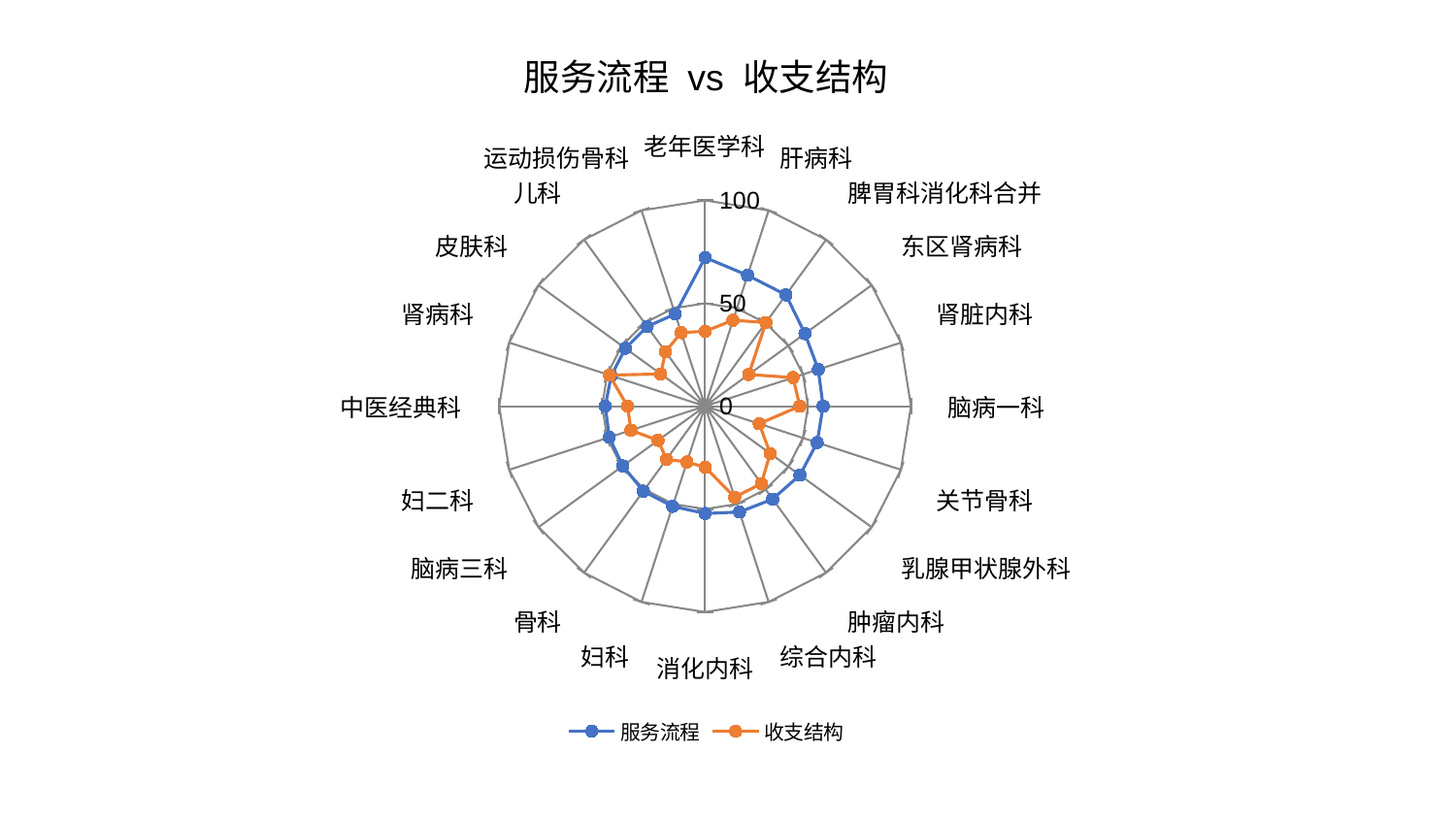

### Chart: 服务流程 vs 收支结构

| Category | 服务流程 | 收支结构 |
|---|---|---|
| 老年医学科 | 72.21803595859559 | 36.39491564782057 |
| 肝病科 | 66.88698760731768 | 43.88609946328319 |
| 脾胃科消化科合并 | 66.8736895068678 | 50.27853666411523 |
| 东区肾病科 | 59.97955418867768 | 26.232691760226086 |
| 肾脏内科 | 57.81962633465638 | 44.9558557936254 |
| 脑病一科 | 57.34936134516204 | 46.027339554523714 |
| 关节骨科 | 57.23880328989457 | 27.65411729688569 |
| 乳腺甲状腺外科 | 56.95399030456696 | 39.11675296150676 |
| 肿瘤内科 | 55.840243165956586 | 46.49043204853246 |
| 综合内科 | 54.07386211269544 | 46.528746951998144 |
| 消化内科 | 52.16678443550683 | 29.654528637916695 |
| 妇科 | 51.148117363608286 | 28.521171524764807 |
| 骨科 | 51.05279774069006 | 31.891672212685055 |
| 脑病三科 | 49.40864584186334 | 28.238640307824113 |
| 妇二科 | 48.937727601505294 | 37.88159370500526 |
| 中医经典科 | 48.47606606555822 | 37.675704453397195 |
| 肾病科 | 47.9337057847014 | 48.85781462098681 |
| 皮肤科 | 47.86247479805829 | 26.634745927566982 |
| 儿科 | 47.83464498143092 | 32.72724153326626 |
| 运动损伤骨科 | 47.09352390949019 | 37.611823878180495 |
128